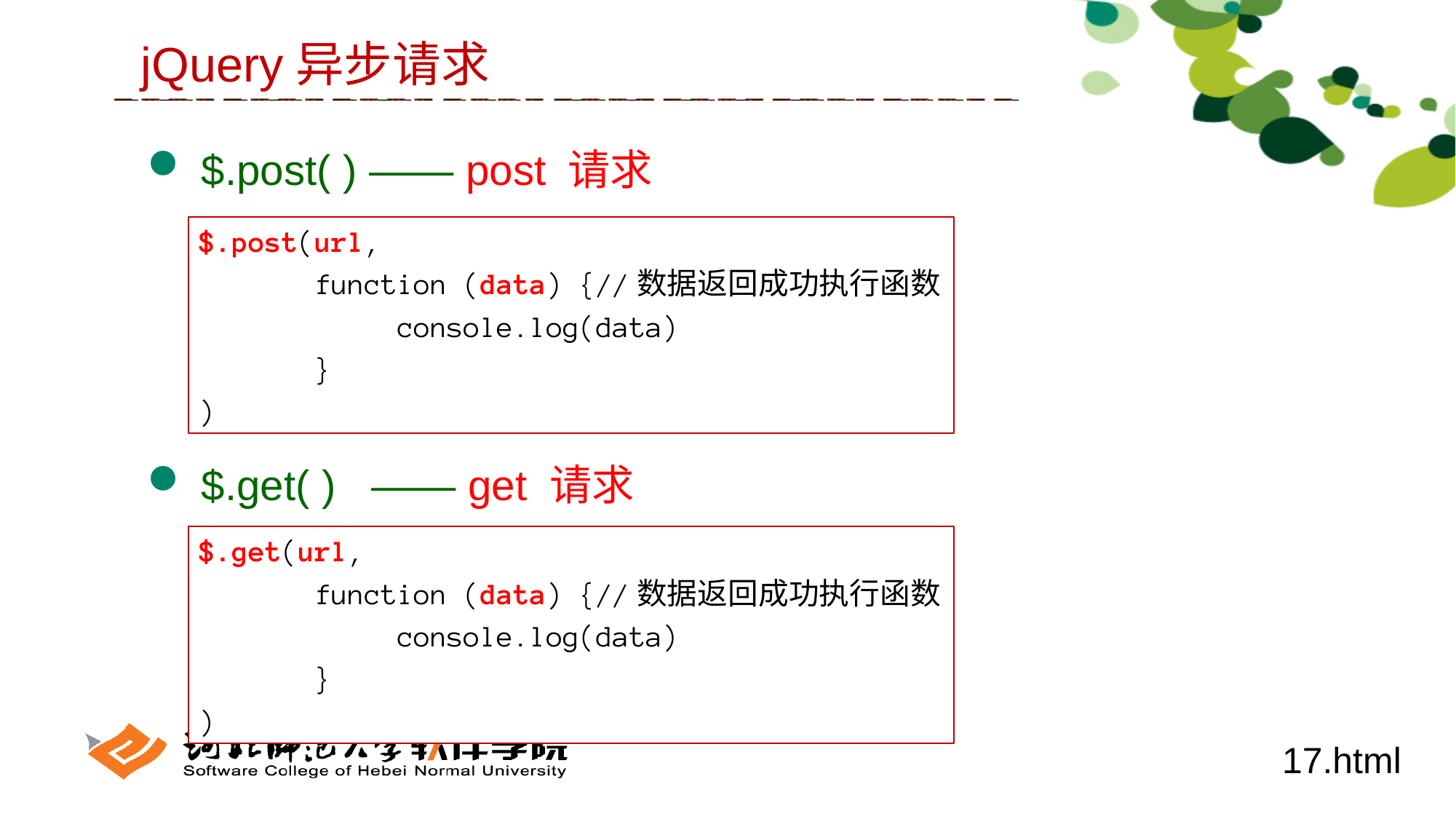

jQuery异步请求
 $.post( ) —— post 请求

 $.get( )   —— get 请求

$.post(url,
       function (data) {//数据返回成功执行函数
            console.log(data)
       }
)
$.get(url,
       function (data) {//数据返回成功执行函数
            console.log(data)
       }
)
17.html